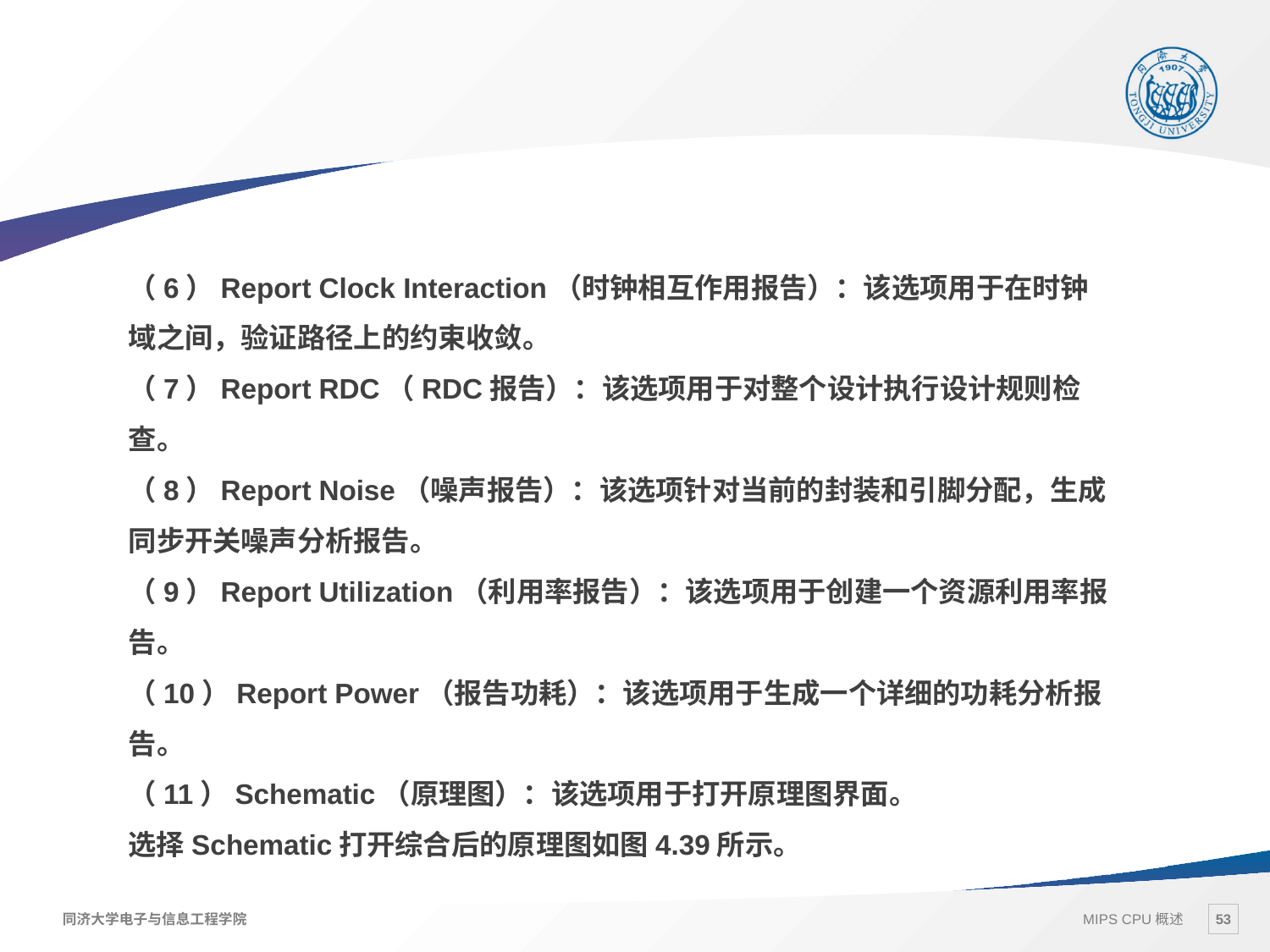

#
（6）Report Clock Interaction（时钟相互作用报告）：该选项用于在时钟域之间，验证路径上的约束收敛。
（7）Report RDC（RDC报告）：该选项用于对整个设计执行设计规则检查。
（8）Report Noise（噪声报告）：该选项针对当前的封装和引脚分配，生成同步开关噪声分析报告。
（9）Report Utilization（利用率报告）：该选项用于创建一个资源利用率报告。
（10）Report Power（报告功耗）：该选项用于生成一个详细的功耗分析报告。
（11）Schematic（原理图）：该选项用于打开原理图界面。
选择Schematic打开综合后的原理图如图4.39所示。